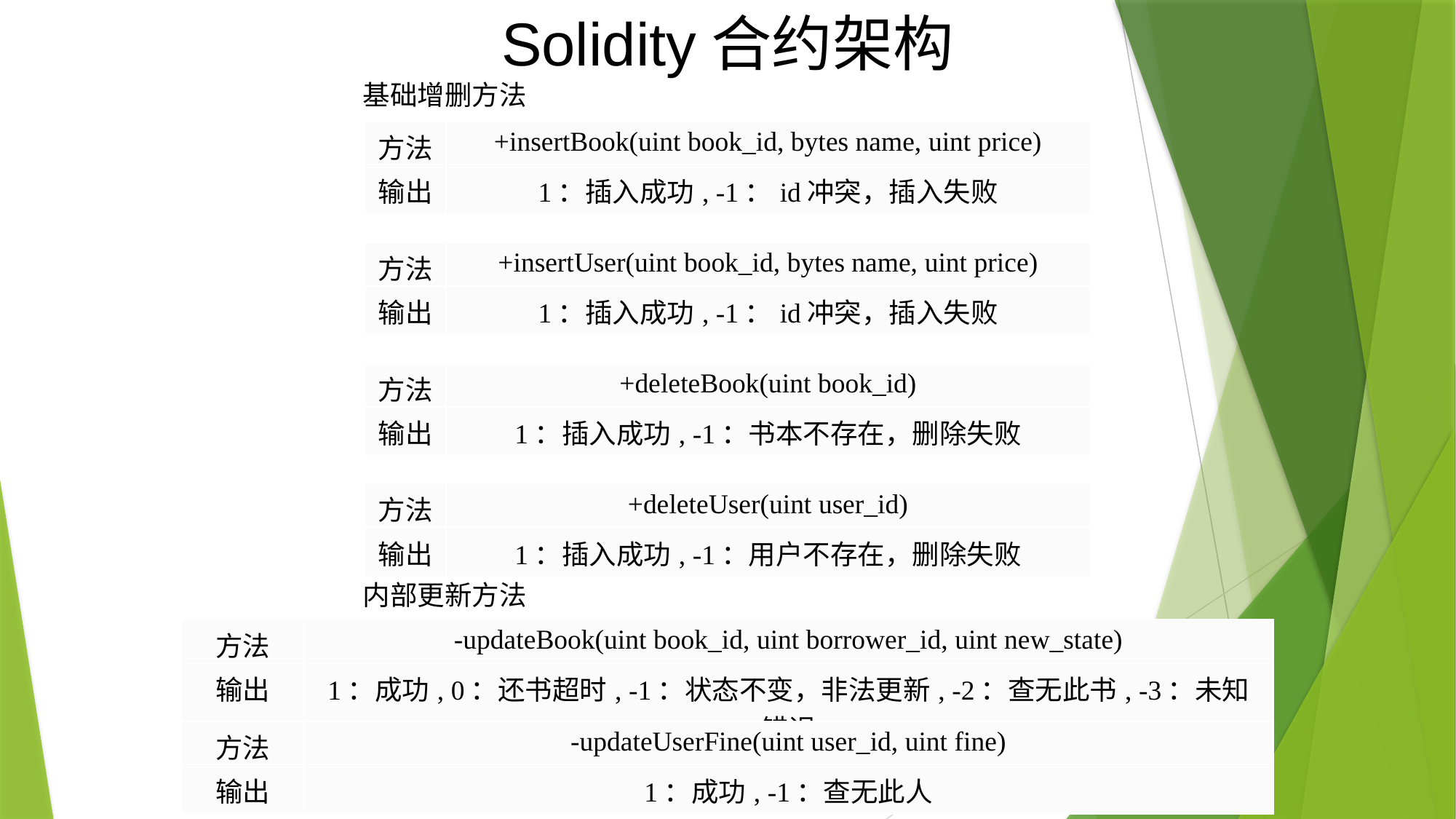

Solidity合约架构
基础增删方法
| 方法 | +insertBook(uint book\_id, bytes name, uint price) |
| --- | --- |
| 输出 | 1：插入成功, -1：id冲突，插入失败 |
| 方法 | +insertUser(uint book\_id, bytes name, uint price) |
| --- | --- |
| 输出 | 1：插入成功, -1：id冲突，插入失败 |
| 方法 | +deleteBook(uint book\_id) |
| --- | --- |
| 输出 | 1：插入成功, -1：书本不存在，删除失败 |
| 方法 | +deleteUser(uint user\_id) |
| --- | --- |
| 输出 | 1：插入成功, -1：用户不存在，删除失败 |
内部更新方法
| 方法 | -updateBook(uint book\_id, uint borrower\_id, uint new\_state) |
| --- | --- |
| 输出 | 1：成功, 0：还书超时, -1：状态不变，非法更新, -2：查无此书, -3：未知错误 |
| 方法 | -updateUserFine(uint user\_id, uint fine) |
| --- | --- |
| 输出 | 1：成功, -1：查无此人 |